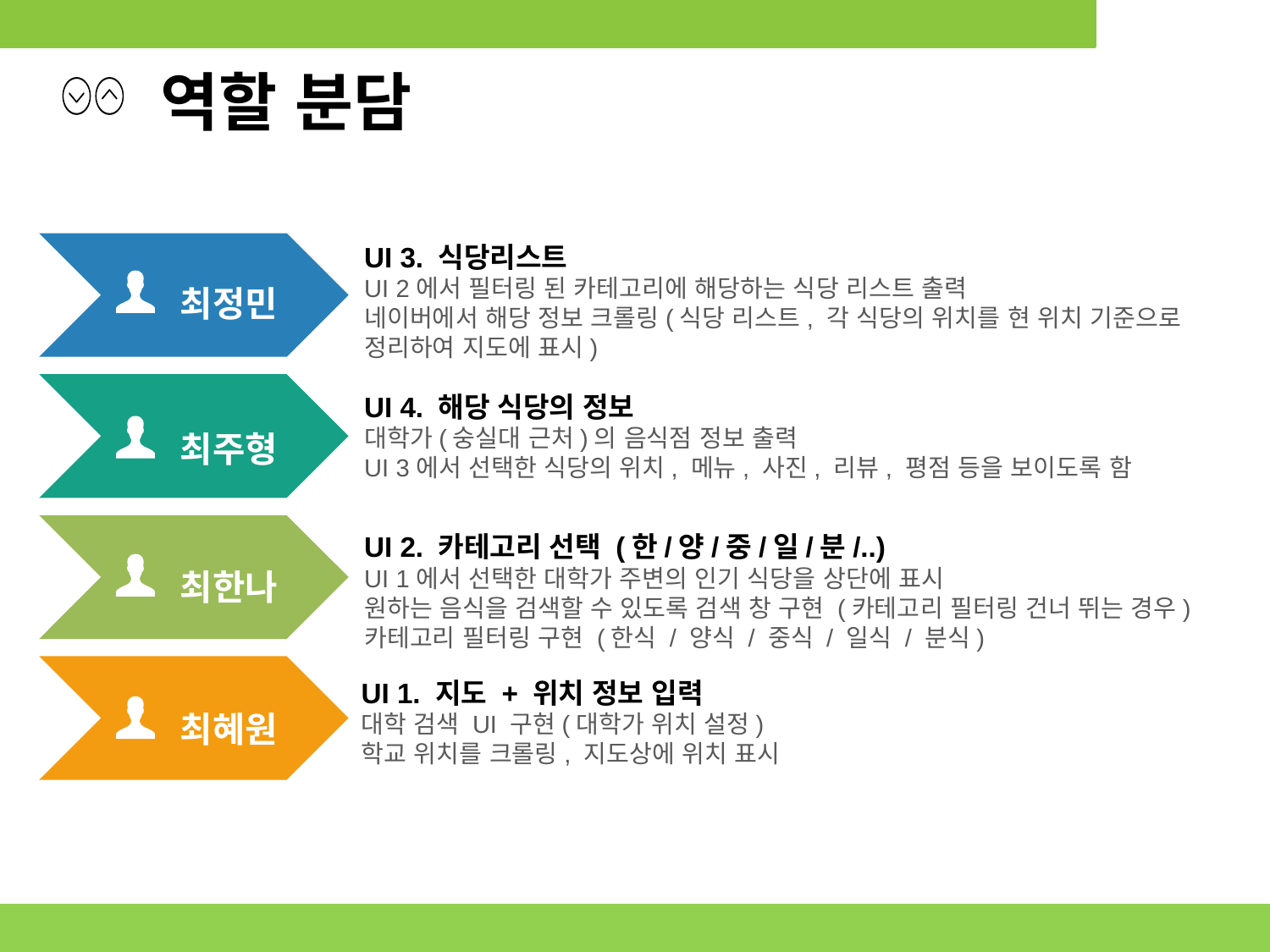

고민사거리
사거리에서 고민하지 말고 맛집 로드를  찾아보자
역할 분담

UI 3. 식당리스트
UI 2에서 필터링 된 카테고리에 해당하는 식당 리스트 출력
네이버에서 해당 정보 크롤링(식당 리스트, 각 식당의 위치를 현 위치 기준으로 정리하여 지도에 표시)
 최정민

UI 4. 해당 식당의 정보
대학가(숭실대 근처)의 음식점 정보 출력
UI 3에서 선택한 식당의 위치, 메뉴, 사진, 리뷰, 평점 등을 보이도록 함
 최주형

UI 2. 카테고리 선택 (한/양/중/일/분/..)
UI 1에서 선택한 대학가 주변의 인기 식당을 상단에 표시
원하는 음식을 검색할 수 있도록 검색 창 구현 (카테고리 필터링 건너 뛰는 경우)
카테고리 필터링 구현 (한식 / 양식 / 중식 / 일식 / 분식)

 최한나

UI 1. 지도 + 위치 정보 입력
대학 검색 UI 구현(대학가 위치 설정)
학교 위치를 크롤링, 지도상에 위치 표시
 최혜원

15조 최주형 최혜원 최한나 최정민